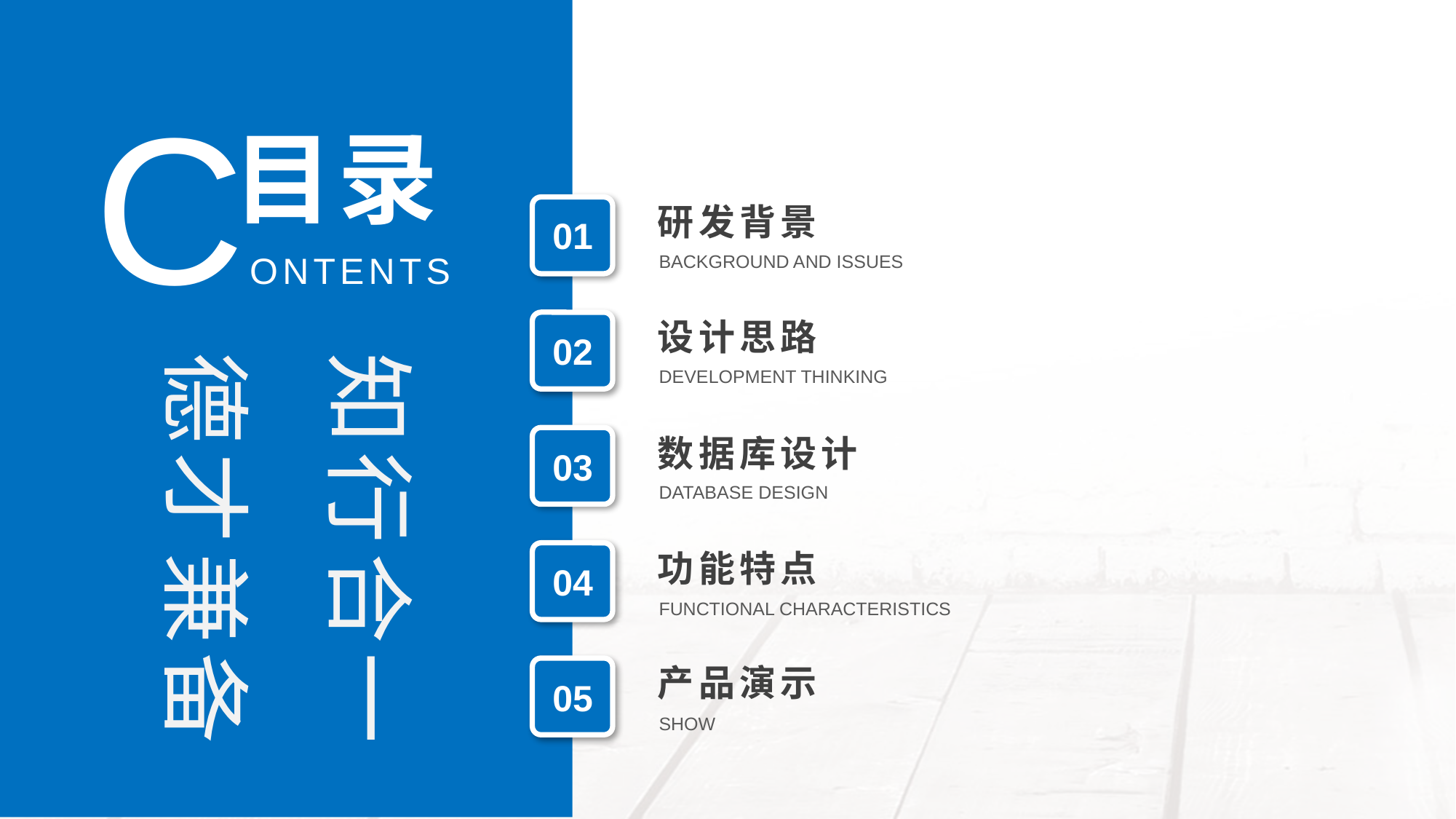

CONTENTS
目录
研发背景

01
BACKGROUND AND ISSUES
设计思路

02
知行合一
德才兼备
DEVELOPMENT THINKING
数据库设计

03
DATABASE DESIGN
功能特点

04
FUNCTIONAL CHARACTERISTICS
产品演示

05
SHOW